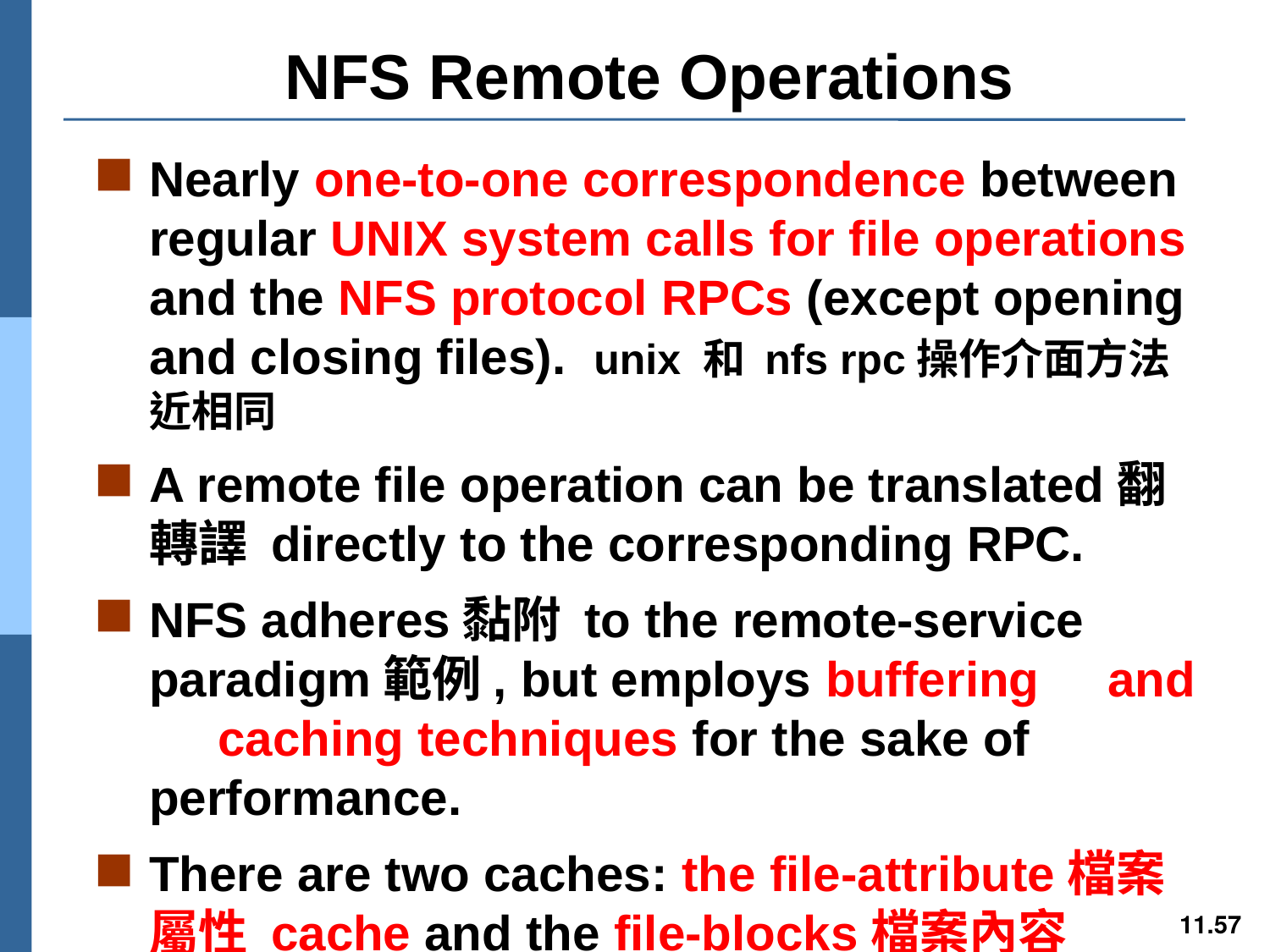

# NFS Remote Operations
Nearly one-to-one correspondence between regular UNIX system calls for file operations and the NFS protocol RPCs (except opening and closing files).  unix 和 nfs rpc操作介面方法近相同
A remote file operation can be translated翻轉譯 directly to the corresponding RPC.
NFS adheres黏附 to the remote-service paradigm範例, but employs buffering     and      caching techniques for the sake of performance.
There are two caches: the file-attribute檔案屬性 cache and the file-blocks檔案內容 cache.